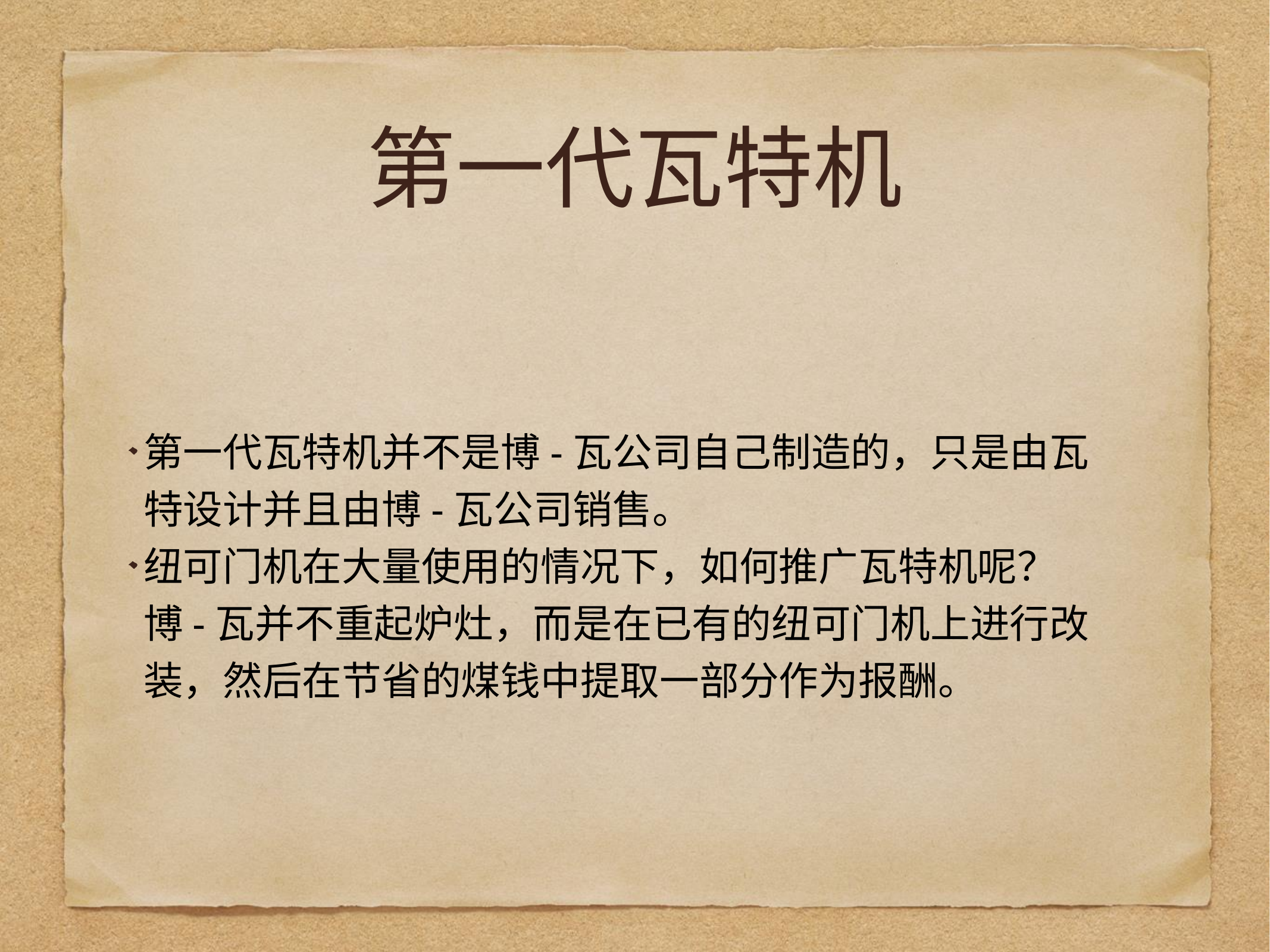

# 第一代瓦特机
第一代瓦特机并不是博-瓦公司自己制造的，只是由瓦特设计并且由博-瓦公司销售。
纽可门机在大量使用的情况下，如何推广瓦特机呢？博-瓦并不重起炉灶，而是在已有的纽可门机上进行改装，然后在节省的煤钱中提取一部分作为报酬。